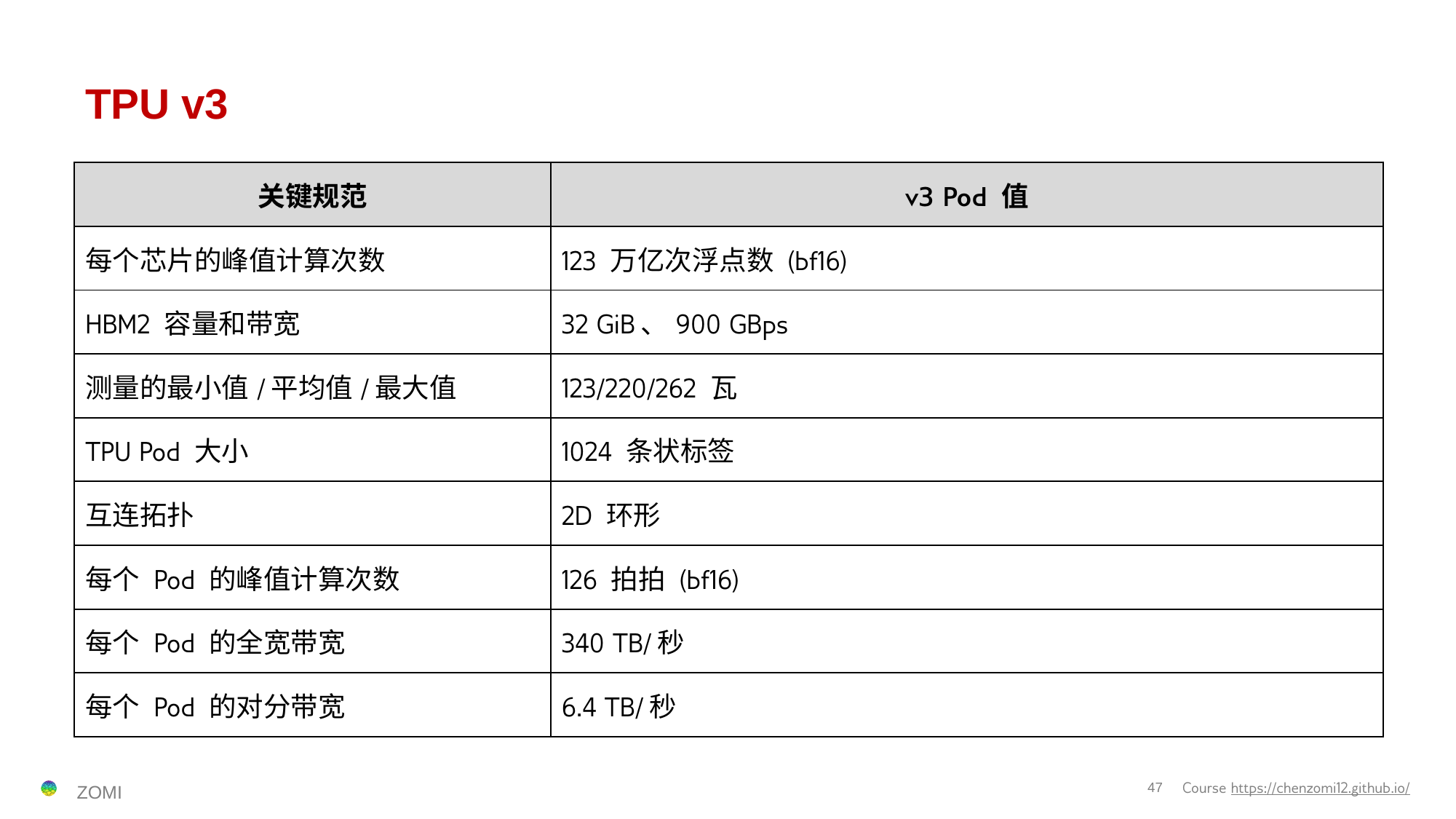

# TPU v3
| 关键规范 | v3 Pod 值 |
| --- | --- |
| 每个芯片的峰值计算次数 | 123 万亿次浮点数 (bf16) |
| HBM2 容量和带宽 | 32 GiB、900 GBps |
| 测量的最小值/平均值/最大值 | 123/220/262 瓦 |
| TPU Pod 大小 | 1024 条状标签 |
| 互连拓扑 | 2D 环形 |
| 每个 Pod 的峰值计算次数 | 126 拍拍 (bf16) |
| 每个 Pod 的全宽带宽 | 340 TB/秒 |
| 每个 Pod 的对分带宽 | 6.4 TB/秒 |